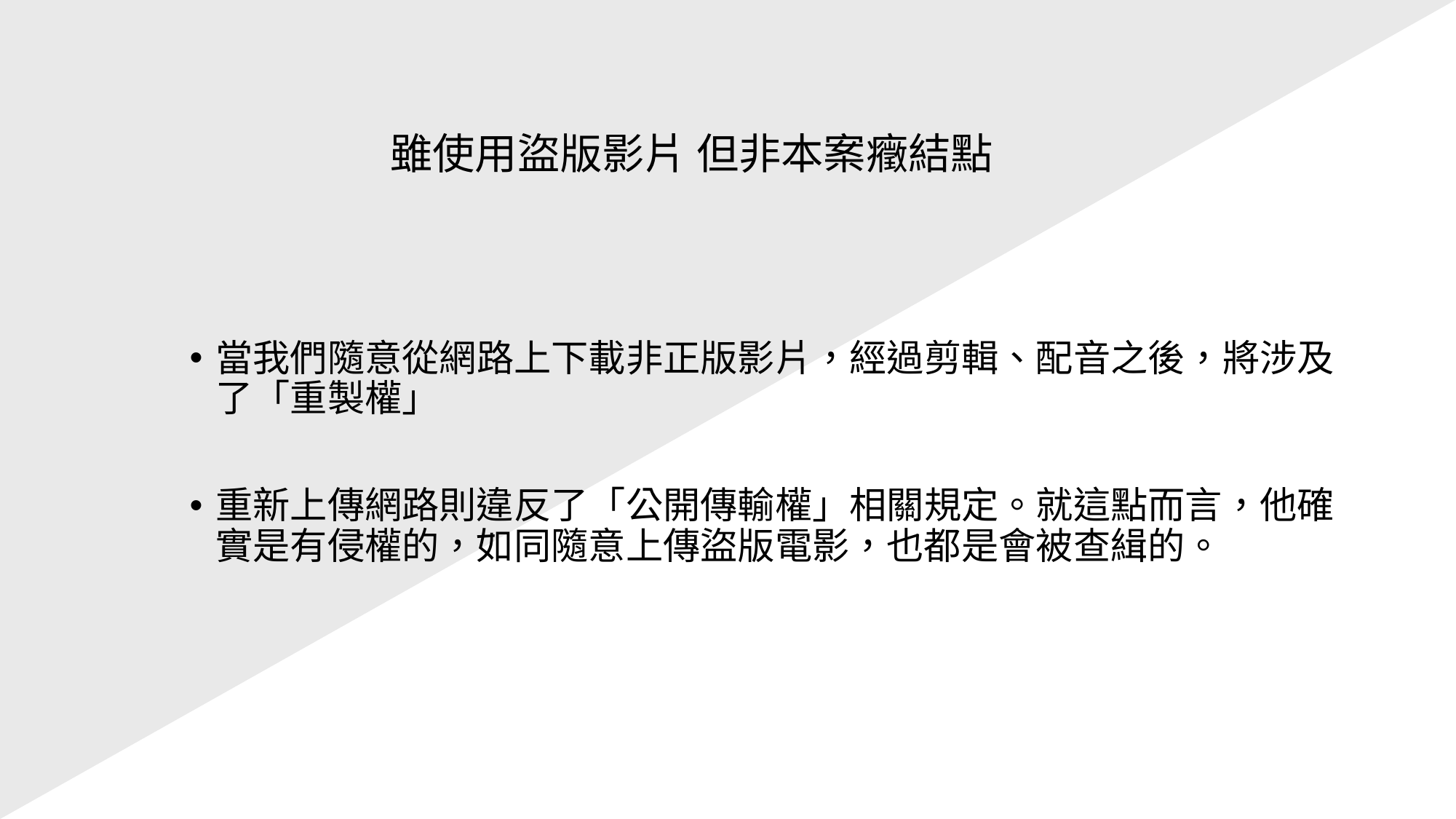

雖使用盜版影片 但非本案癥結點
當我們隨意從網路上下載非正版影片，經過剪輯、配音之後，將涉及了「重製權」

重新上傳網路則違反了「公開傳輸權」相關規定。就這點而言，他確實是有侵權的，如同隨意上傳盜版電影，也都是會被查緝的。